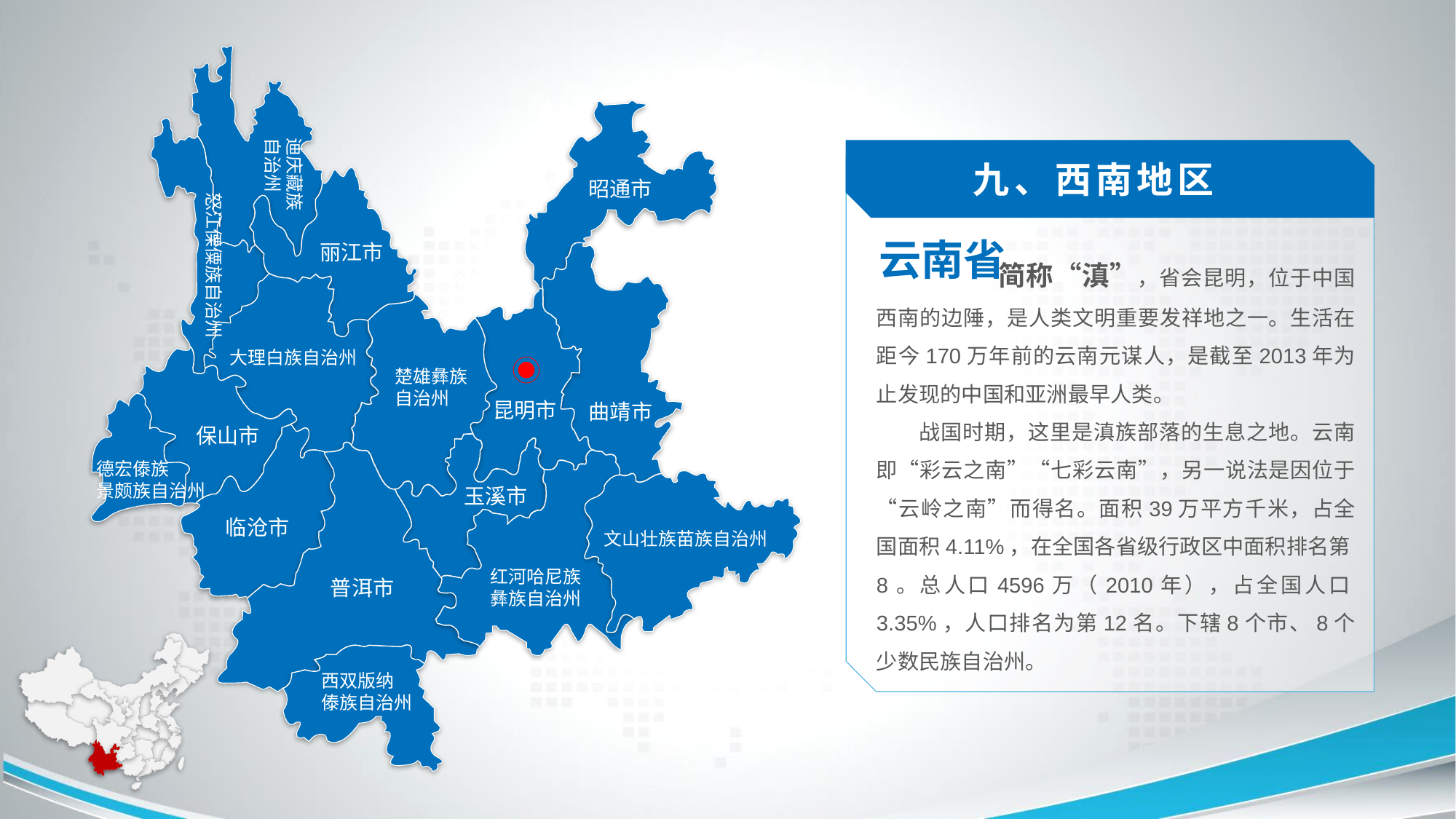

迪庆藏族
自治州
昭通市
怒江傈僳族自治州
丽江市
大理白族自治州
楚雄彝族
自治州
昆明市
曲靖市
保山市
德宏傣族
景颇族自治州
玉溪市
临沧市
文山壮族苗族自治州
红河哈尼族
彝族自治州
普洱市
西双版纳
傣族自治州

九、西南地区

云南省
                      简称“滇”，省会昆明，位于中国西南的边陲，是人类文明重要发祥地之一。生活在距今170万年前的云南元谋人，是截至2013年为止发现的中国和亚洲最早人类。
       战国时期，这里是滇族部落的生息之地。云南即“彩云之南”“七彩云南”，另一说法是因位于“云岭之南”而得名。面积39万平方千米，占全国面积4.11%，在全国各省级行政区中面积排名第8。总人口4596万（2010年），占全国人口3.35%，人口排名为第12名。下辖8个市、8个少数民族自治州。